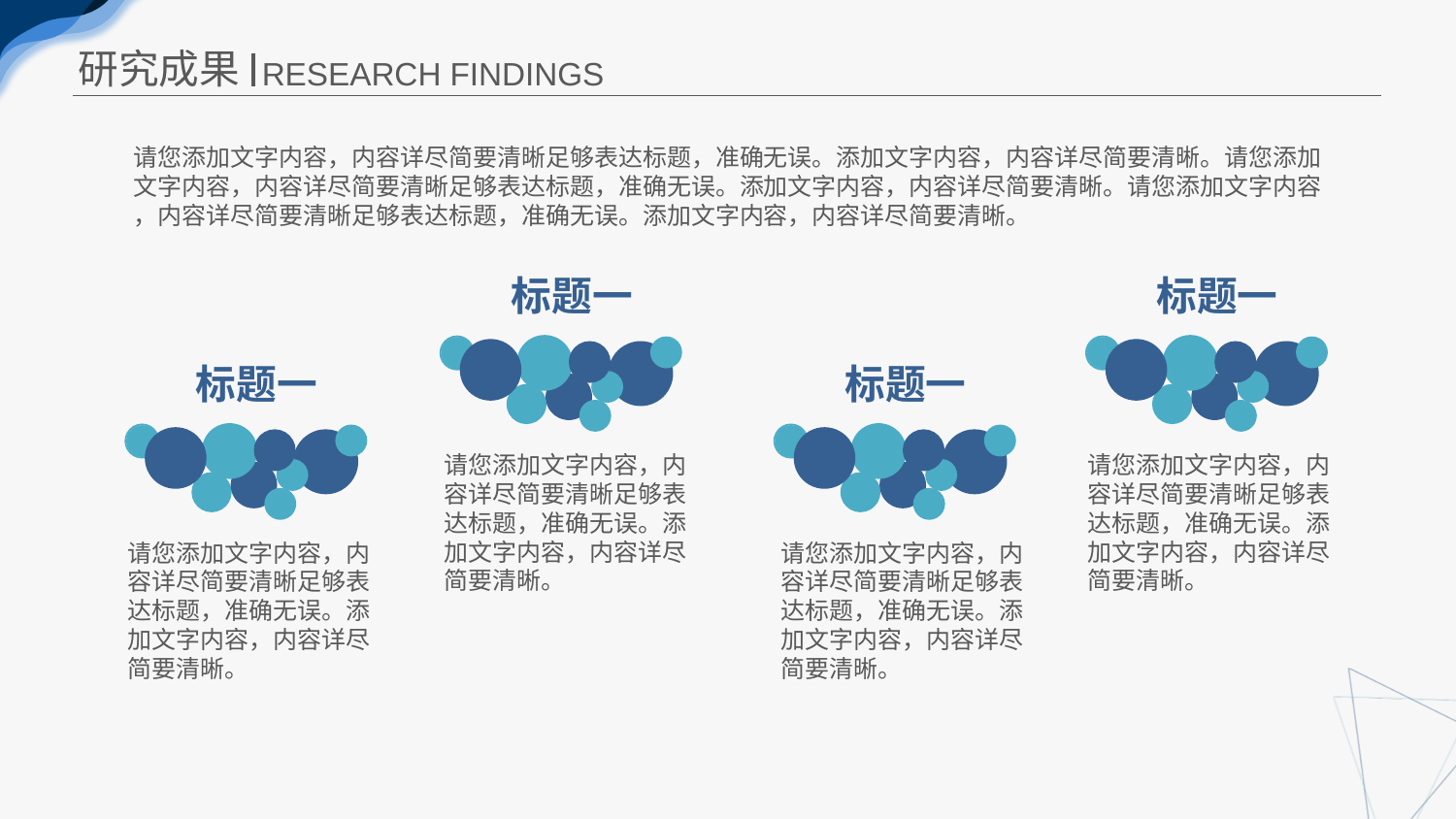

研究成果
RESEARCH FINDINGS
请您添加文字内容，内容详尽简要清晰足够表达标题，准确无误。添加文字内容，内容详尽简要清晰。请您添加
文字内容，内容详尽简要清晰足够表达标题，准确无误。添加文字内容，内容详尽简要清晰。请您添加文字内容
，内容详尽简要清晰足够表达标题，准确无误。添加文字内容，内容详尽简要清晰。
标题一
标题一

标题一
标题一

请您添加文字内容，内容详尽简要清晰足够表达标题，准确无误。添加文字内容，内容详尽简要清晰。
请您添加文字内容，内容详尽简要清晰足够表达标题，准确无误。添加文字内容，内容详尽简要清晰。
请您添加文字内容，内容详尽简要清晰足够表达标题，准确无误。添加文字内容，内容详尽简要清晰。
请您添加文字内容，内容详尽简要清晰足够表达标题，准确无误。添加文字内容，内容详尽简要清晰。